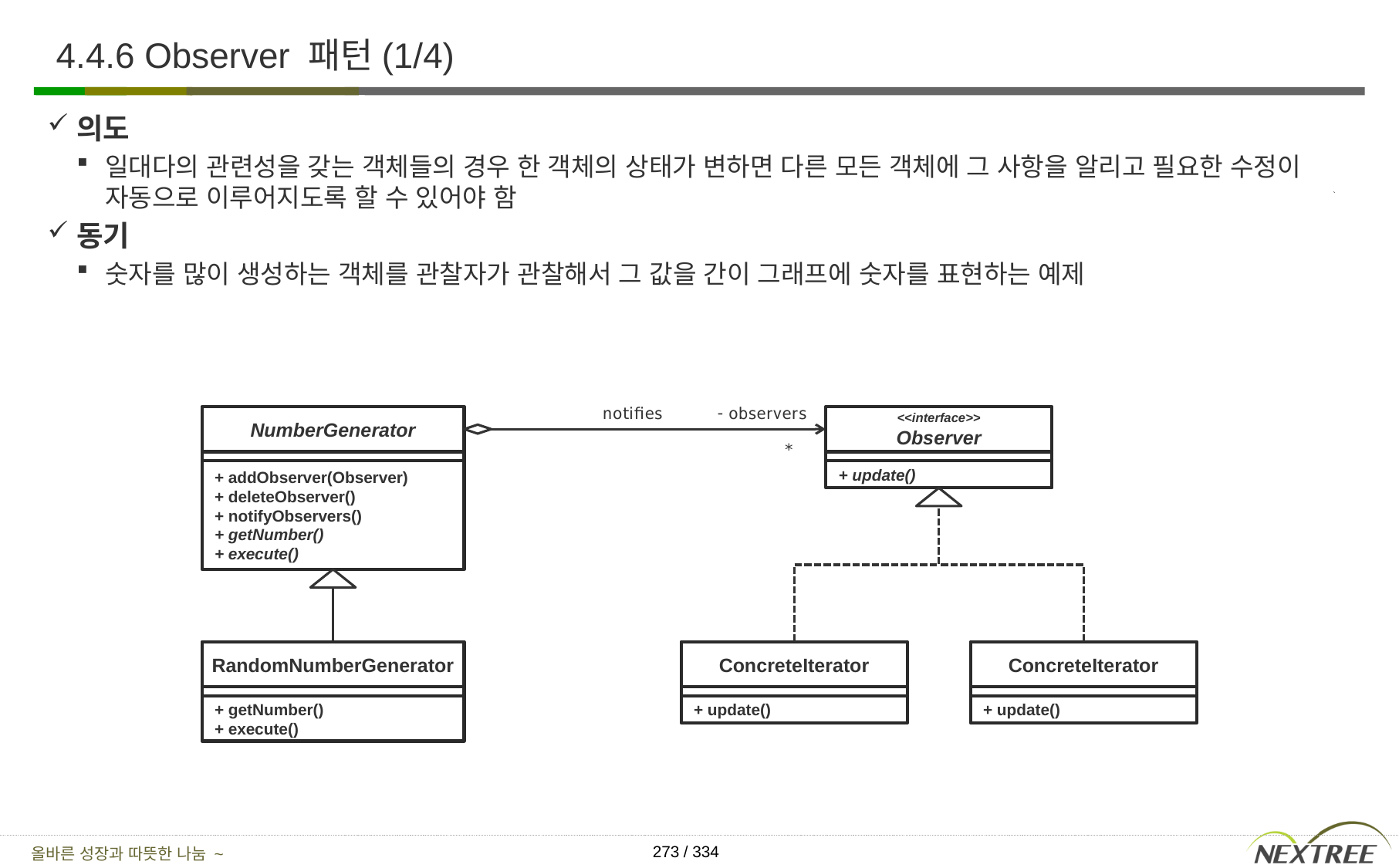

# 4.4.6 Observer 패턴(1/4)
의도
일대다의 관련성을 갖는 객체들의 경우 한 객체의 상태가 변하면 다른 모든 객체에 그 사항을 알리고 필요한 수정이 자동으로 이루어지도록 할 수 있어야 함
동기
숫자를 많이 생성하는 객체를 관찰자가 관찰해서 그 값을 간이 그래프에 숫자를 표현하는 예제
notifies
- observers
NumberGenerator
<<interface>>
Observer

*

+ addObserver(Observer)
+ deleteObserver()
+ notifyObservers()
+ getNumber()
+ execute()
+ update()

RandomNumberGenerator
ConcreteIterator
ConcreteIterator

+ update()
+ getNumber()
+ execute()
+ update()